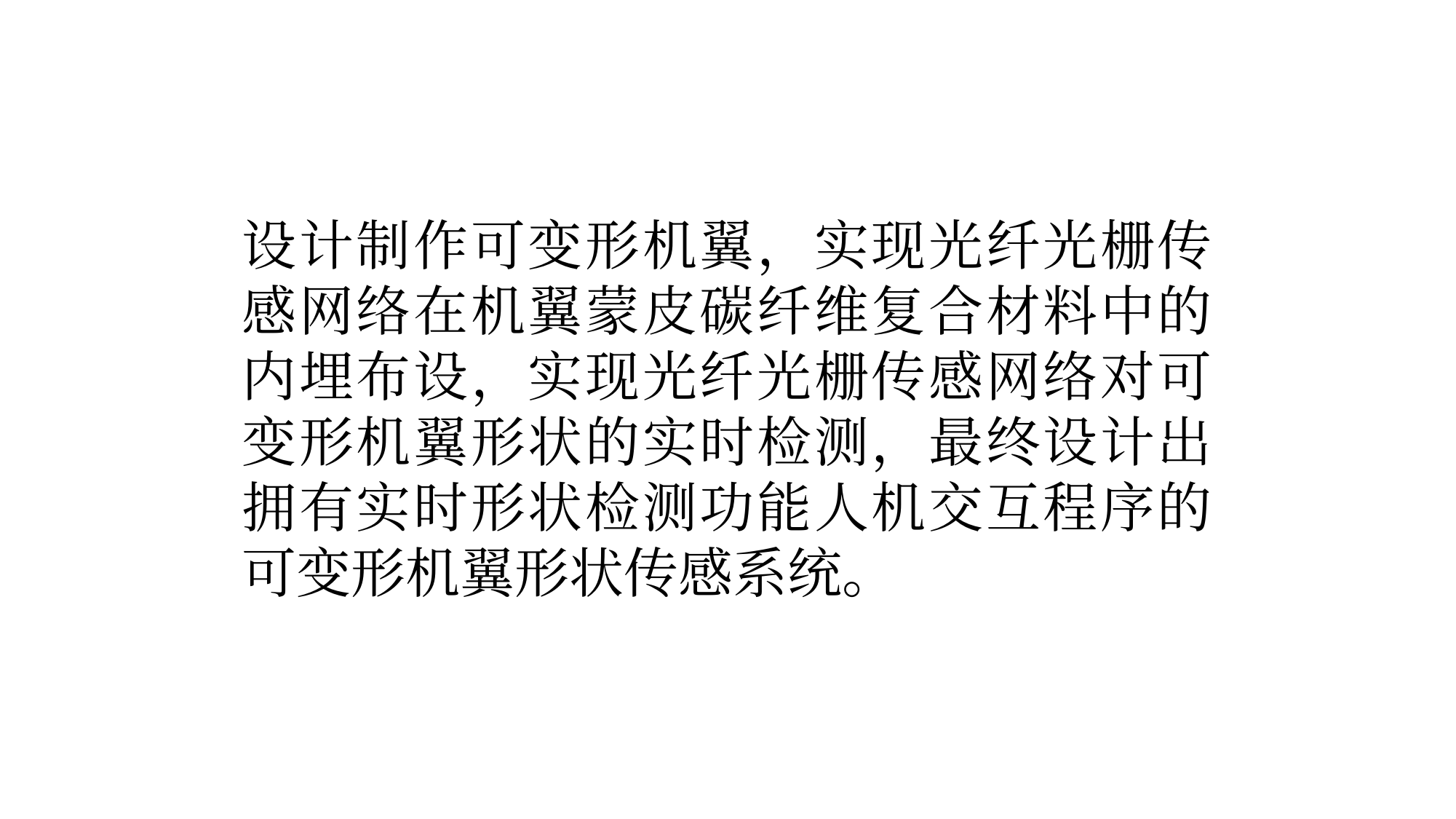

设计制作可变形机翼，实现光纤光栅传感网络在机翼蒙皮碳纤维复合材料中的内埋布设，实现光纤光栅传感网络对可变形机翼形状的实时检测，最终设计出拥有实时形状检测功能人机交互程序的可变形机翼形状传感系统。